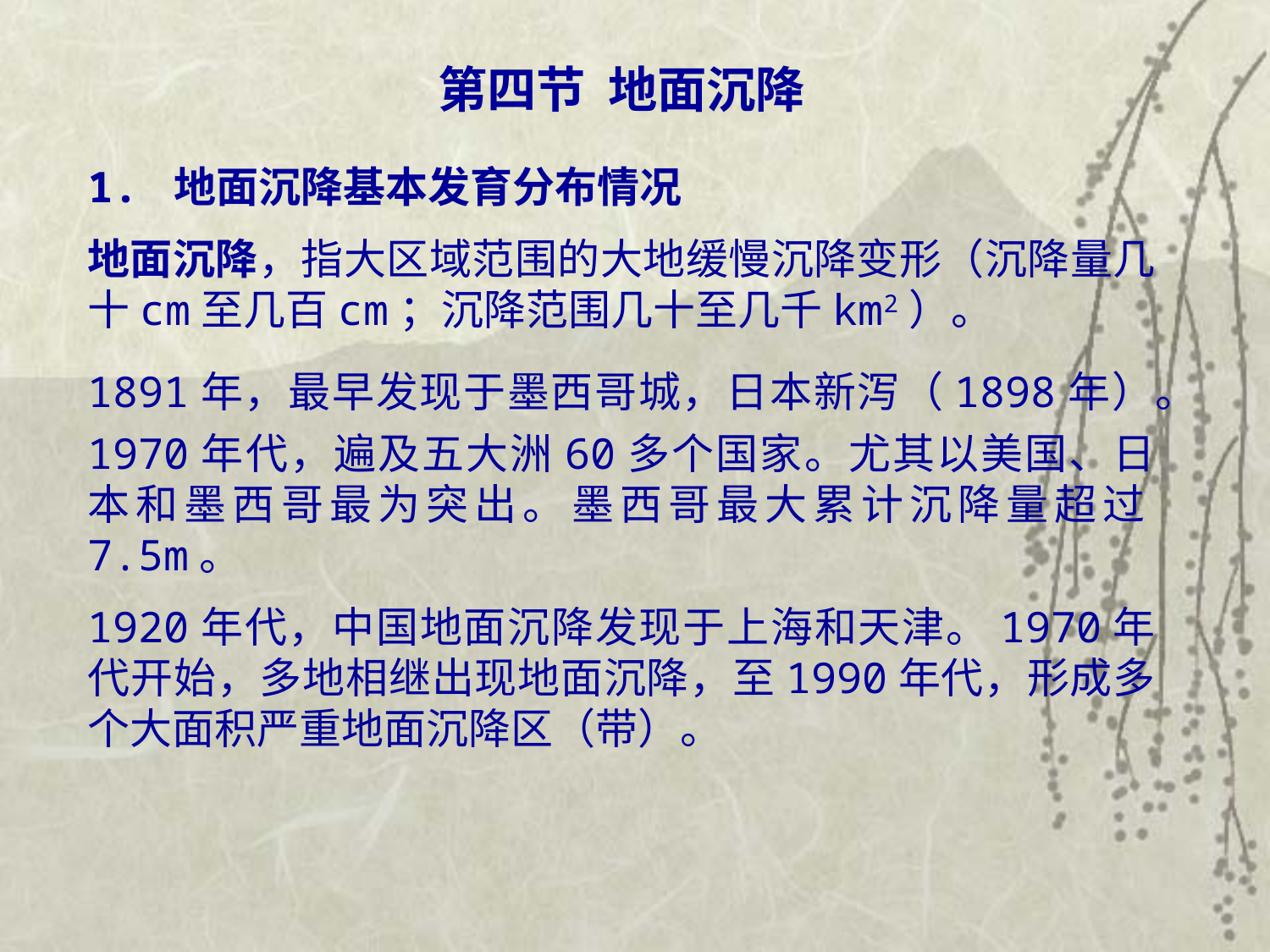

第四节  地面沉降
1. 地面沉降基本发育分布情况
地面沉降，指大区域范围的大地缓慢沉降变形（沉降量几十cm至几百cm；沉降范围几十至几千km2）。
1891年，最早发现于墨西哥城，日本新泻（1898年）。
1970年代，遍及五大洲60多个国家。尤其以美国、日本和墨西哥最为突出。墨西哥最大累计沉降量超过7.5m。
1920年代，中国地面沉降发现于上海和天津。1970年代开始，多地相继出现地面沉降，至1990年代，形成多个大面积严重地面沉降区（带）。